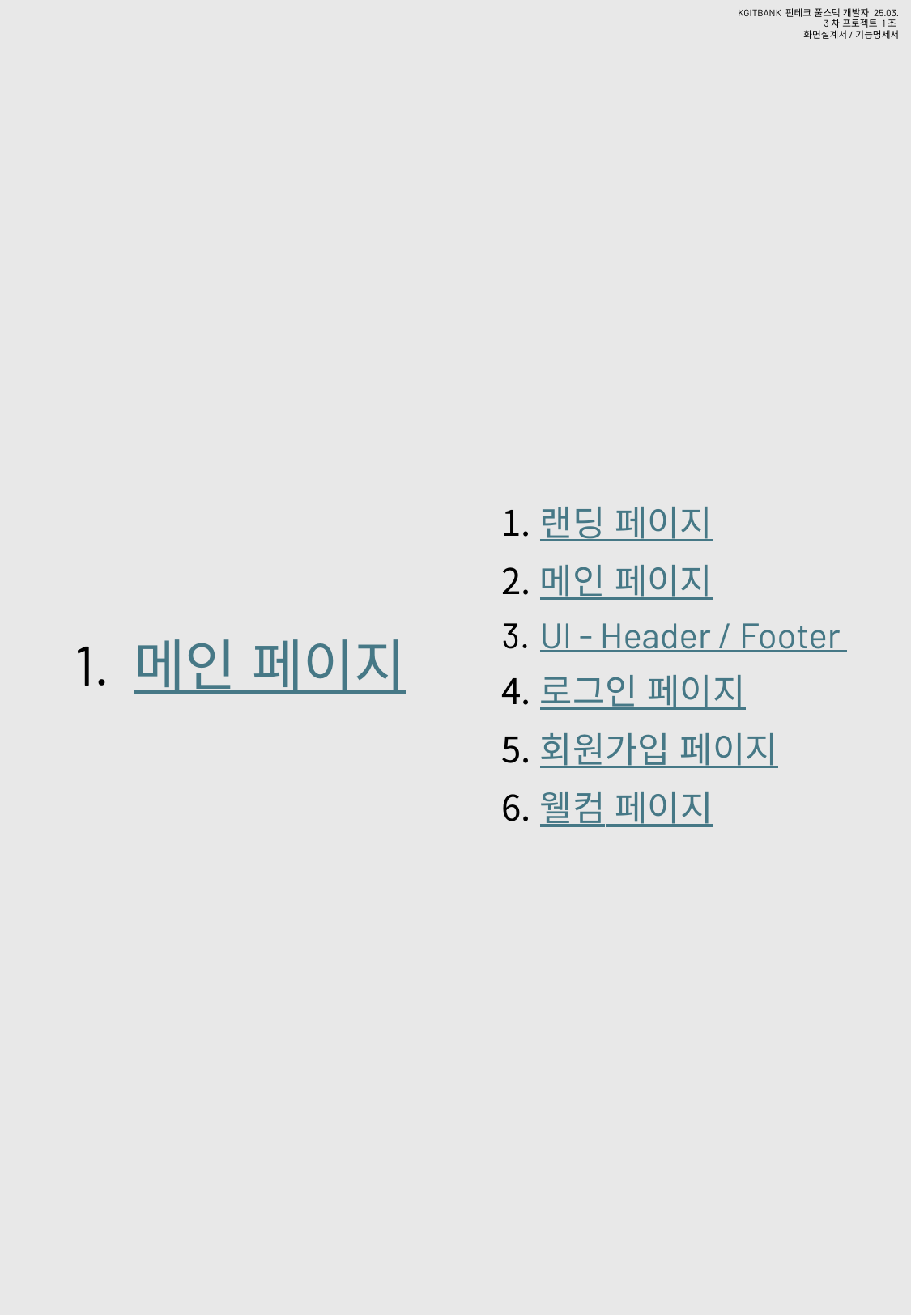

랜딩 페이지
메인 페이지
UI - Header / Footer
로그인 페이지
회원가입 페이지
웰컴 페이지
# 1. 메인 페이지